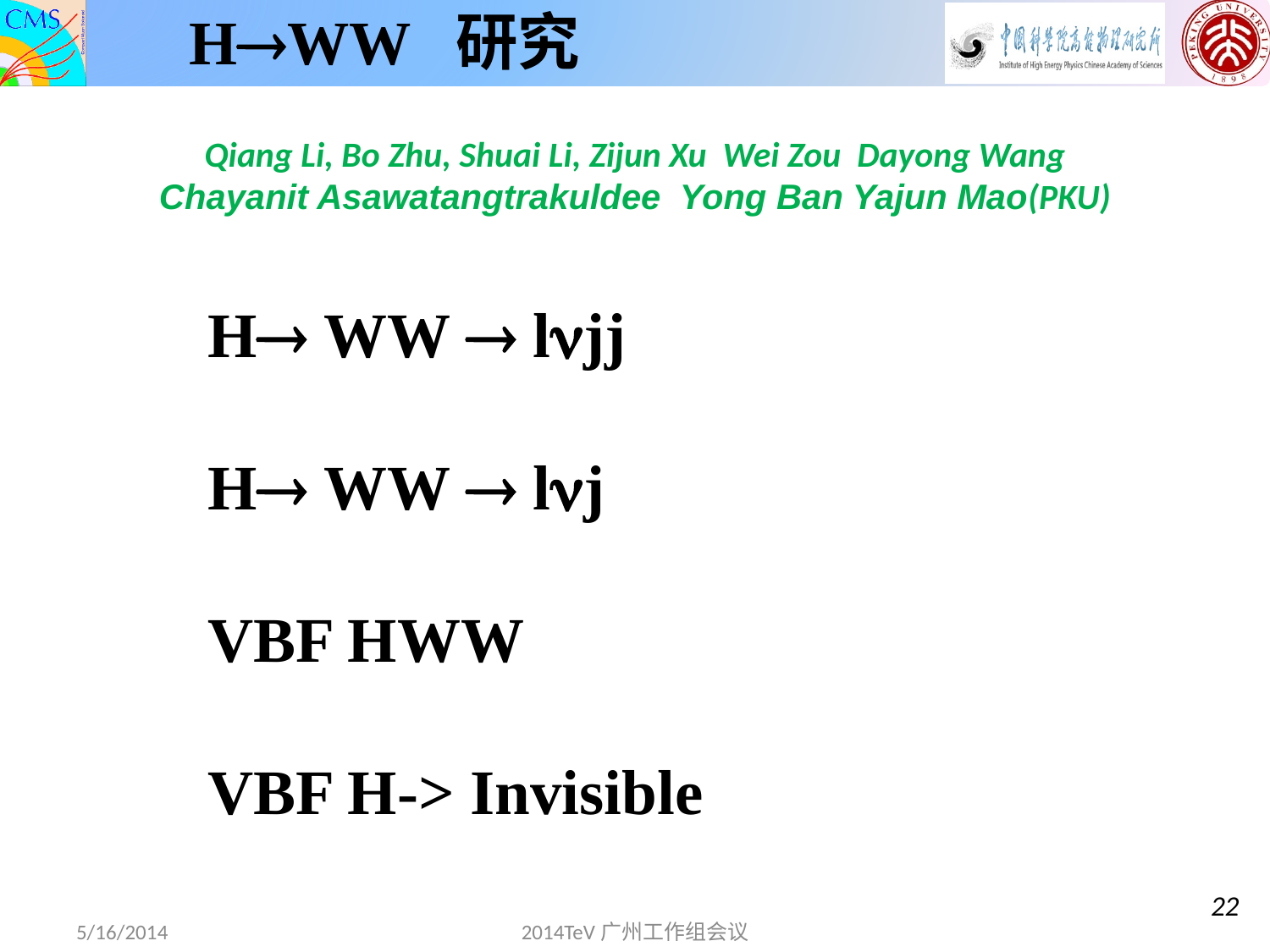

# H→WW 研究
Qiang Li, Bo Zhu, Shuai Li, Zijun Xu  Wei Zou  Dayong Wang
Chayanit Asawatangtrakuldee  Yong Ban Yajun Mao(PKU)
H→ WW → lνjj

H→ WW → lνj

VBF HWW

VBF H-> Invisible
22
5/16/2014
2014TeV广州工作组会议